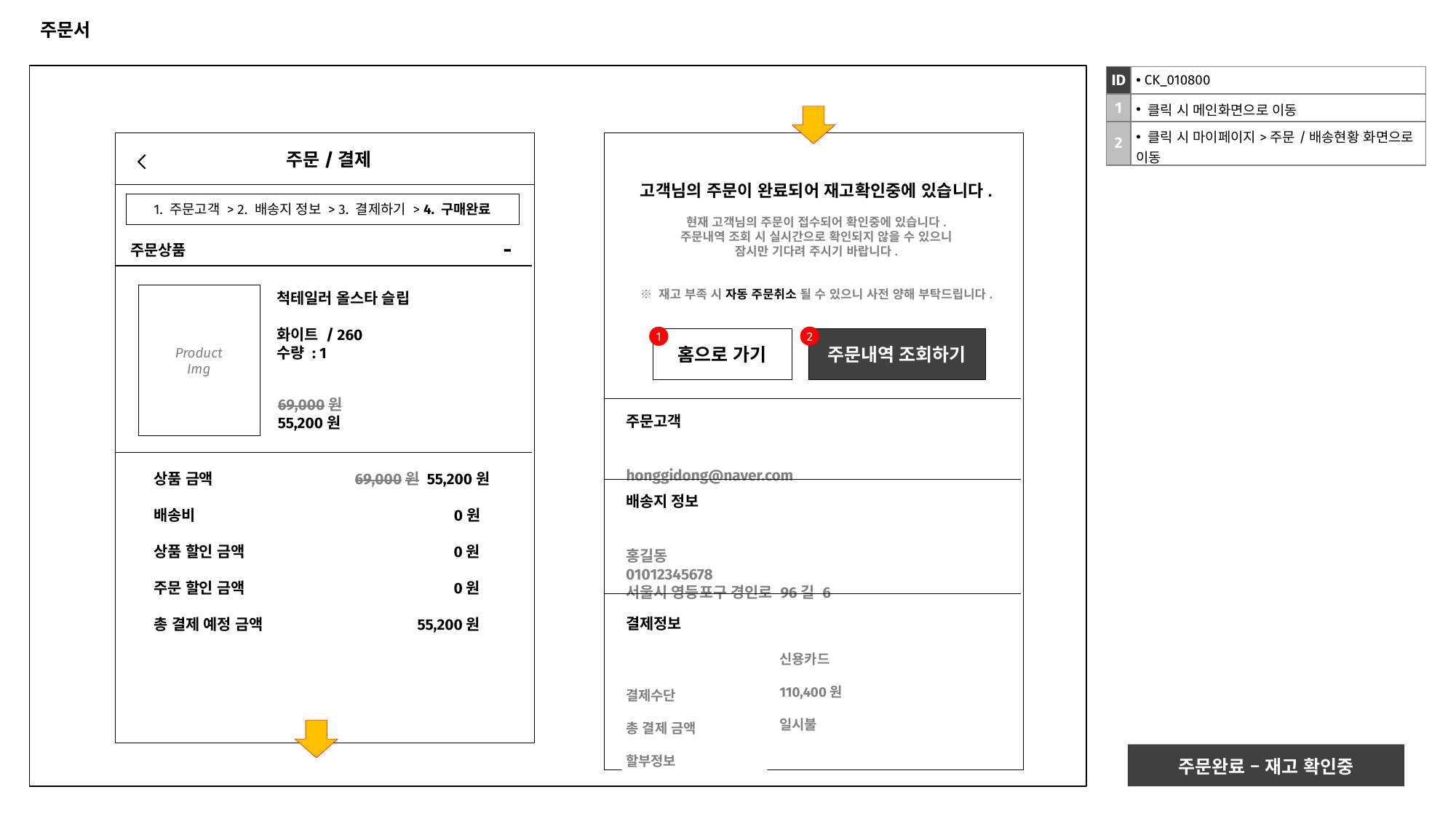

# 주문서

| ID | CK\_010800 |
| --- | --- |
| 1 | 클릭 시 메인화면으로 이동 |
| 2 | 클릭 시 마이페이지>주문/배송현황 화면으로 이동 |

 주문/결제
고객님의 주문이 완료되어 재고확인중에 있습니다.

현재 고객님의 주문이 접수되어 확인중에 있습니다.
주문내역 조회 시 실시간으로 확인되지 않을 수 있으니
잠시만 기다려 주시기 바랍니다.

※ 재고 부족 시 자동 주문취소 될 수 있으니 사전 양해 부탁드립니다.

1. 주문고객 > 2. 배송지 정보 > 3. 결제하기 > 4. 구매완료
-
주문상품
Product
Img
척테일러 올스타 슬립

화이트 / 260
수량 : 1
2
1
홈으로 가기
주문내역 조회하기
69,000원
55,200원
주문고객

honggidong@naver.com
상품 금액                                 69,000원 55,200원

배송비                                                             0원

상품 할인 금액                                                 0원

주문 할인 금액                                                 0원

총 결제 예정 금액                                    55,200원
배송지 정보

홍길동
01012345678
서울시 영등포구 경인로 96길 6
결제정보

결제수단

총 결제 금액

할부정보

신용카드

110,400원

일시불

주문완료 – 재고 확인중